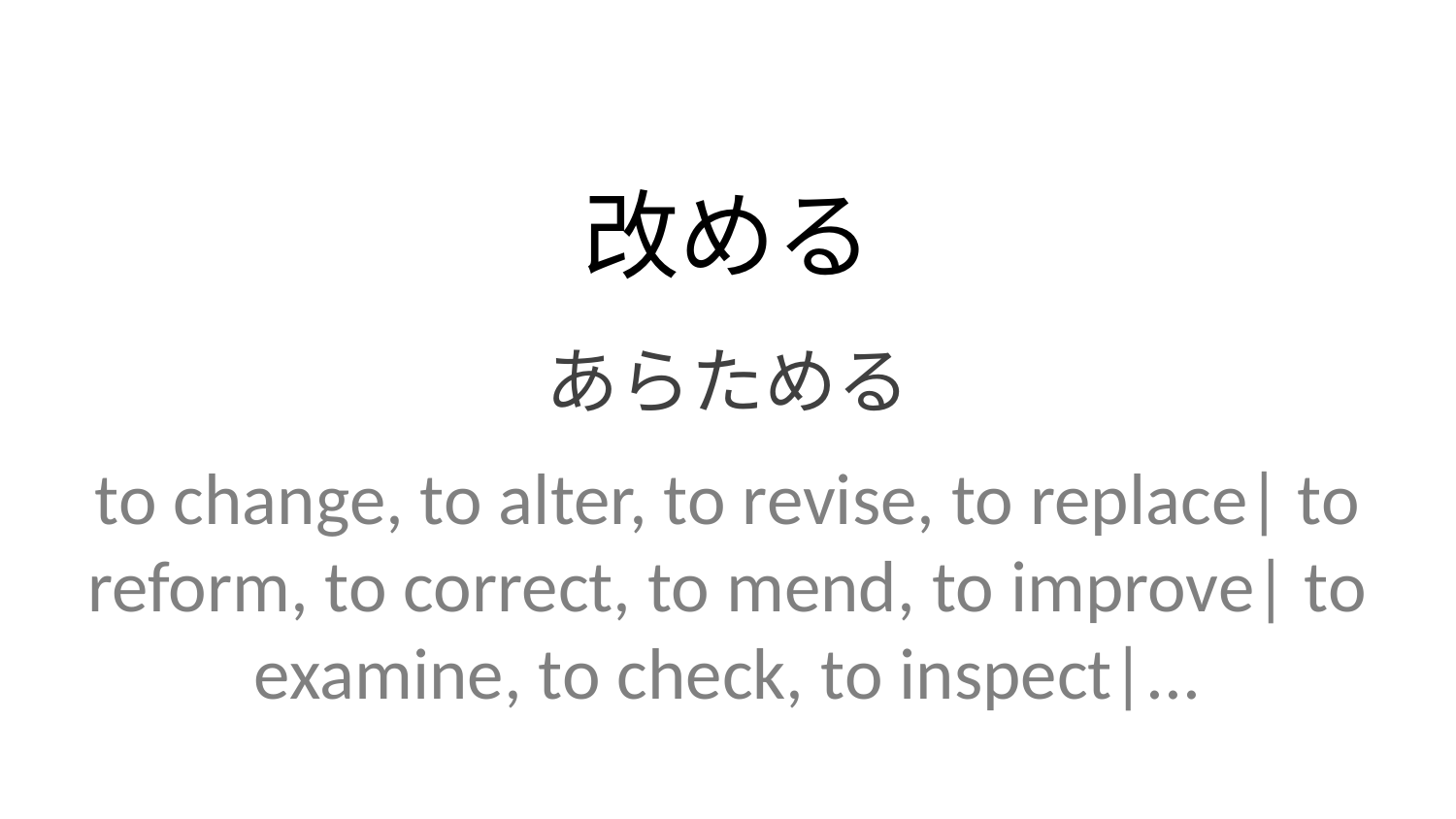

改める

あらためる
to change, to alter, to revise, to replace| to reform, to correct, to mend, to improve| to examine, to check, to inspect|...